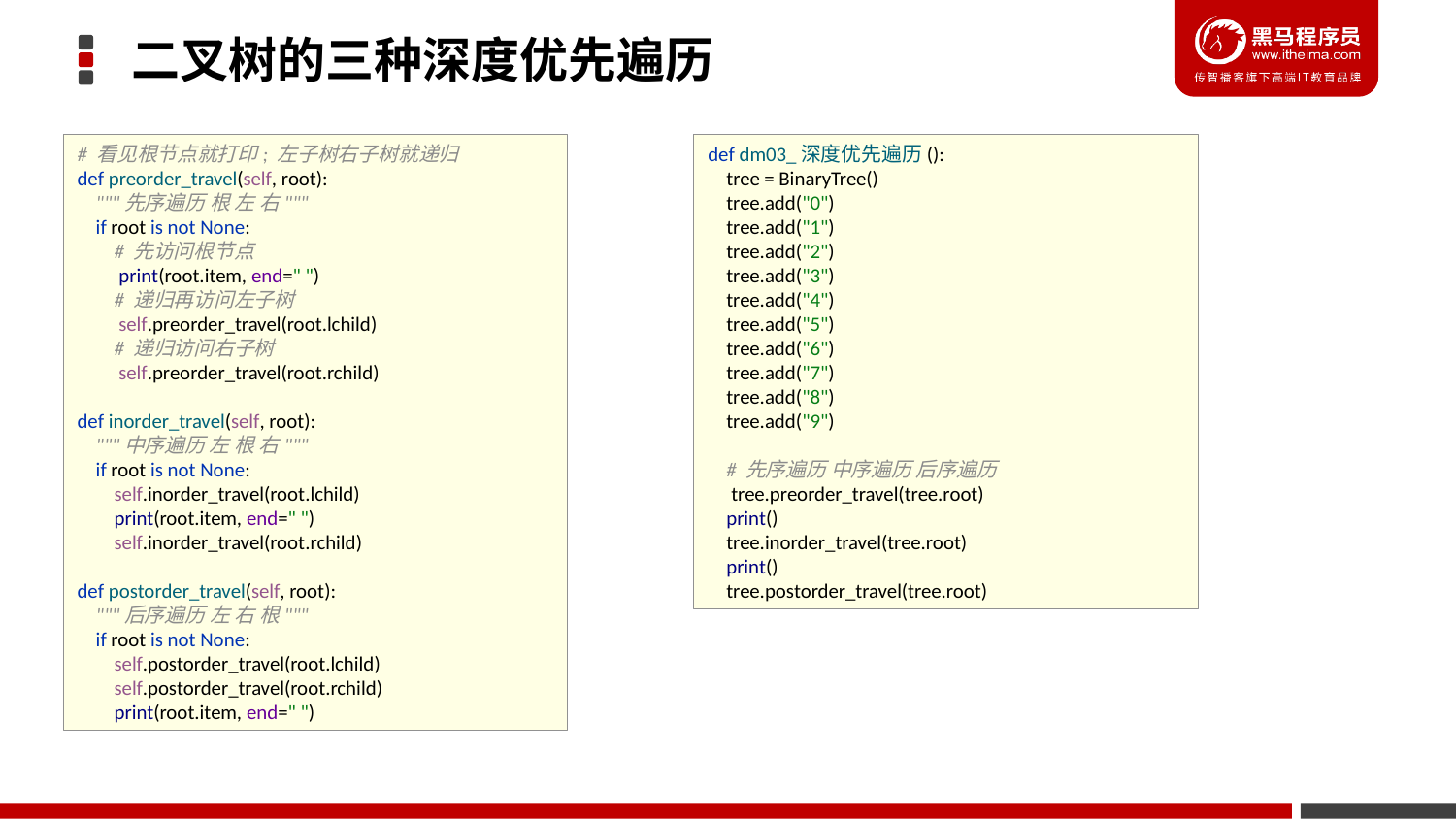

二叉树的三种深度优先遍历
# 看见根节点就打印; 左子树右子树就递归 def preorder_travel(self, root): """先序遍历 根 左 右""" if root is not None: # 先访问根节点 print(root.item, end=" ") # 递归再访问左子树 self.preorder_travel(root.lchild) # 递归访问右子树 self.preorder_travel(root.rchild) def inorder_travel(self, root): """中序遍历 左 根 右""" if root is not None: self.inorder_travel(root.lchild) print(root.item, end=" ") self.inorder_travel(root.rchild) def postorder_travel(self, root): """后序遍历 左 右 根""" if root is not None: self.postorder_travel(root.lchild) self.postorder_travel(root.rchild) print(root.item, end=" ")
def dm03_深度优先遍历():
    tree = BinaryTree()
    tree.add("0")
    tree.add("1")
    tree.add("2")
    tree.add("3")
    tree.add("4")
    tree.add("5")
    tree.add("6")
    tree.add("7")
    tree.add("8")
    tree.add("9")
    # 先序遍历 中序遍历 后序遍历
    tree.preorder_travel(tree.root)
    print()
    tree.inorder_travel(tree.root)
    print()
    tree.postorder_travel(tree.root)